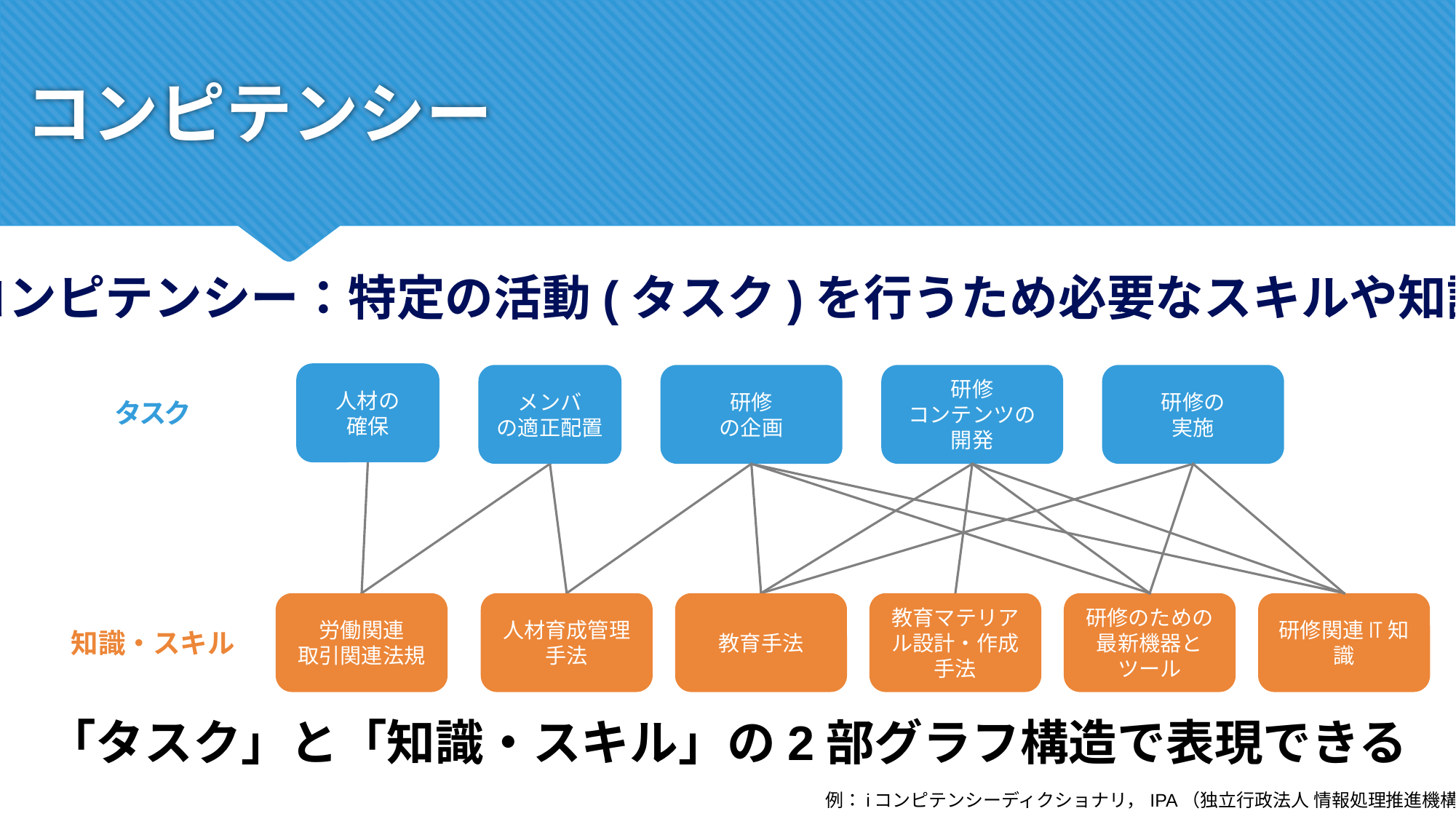

# コンピテンシー
コンピテンシー：特定の活動(タスク)を行うため必要なスキルや知識
人材の
確保
メンバ
の適正配置
研修
の企画
研修
コンテンツの
開発
研修の
実施
タスク
労働関連
取引関連法規
人材育成管理手法
教育手法
教育マテリアル設計・作成手法
研修のための最新機器とツール
研修関連IT知識
知識・スキル
「タスク」と「知識・スキル」の2部グラフ構造で表現できる
例：iコンピテンシーディクショナリ，IPA（独立行政法人 情報処理推進機構）